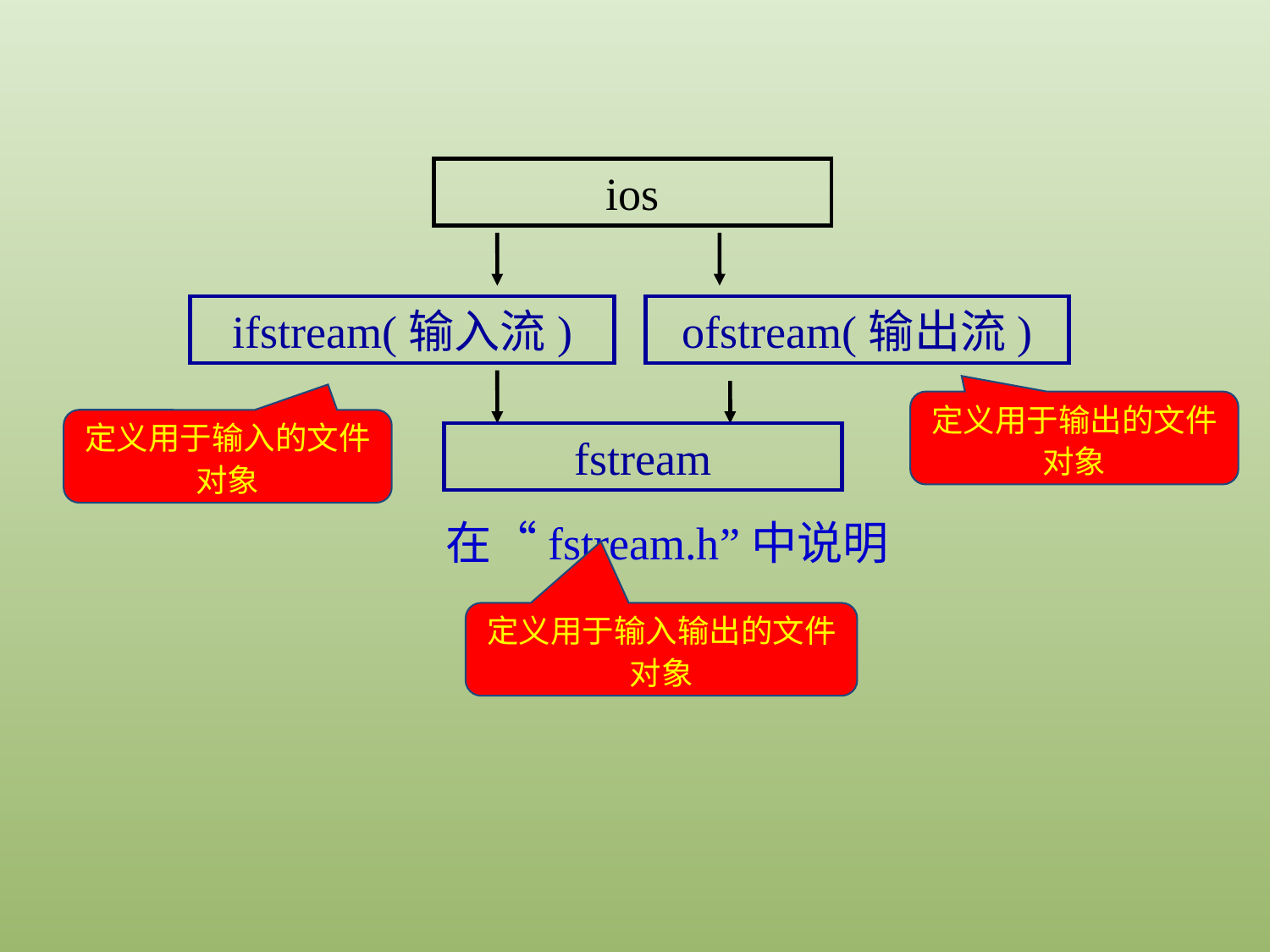

ios

ifstream(输入流)
ofstream(输出流)

fstream
在“fstream.h”中说明
定义用于输出的文件对象
定义用于输入的文件对象
定义用于输入输出的文件对象
902